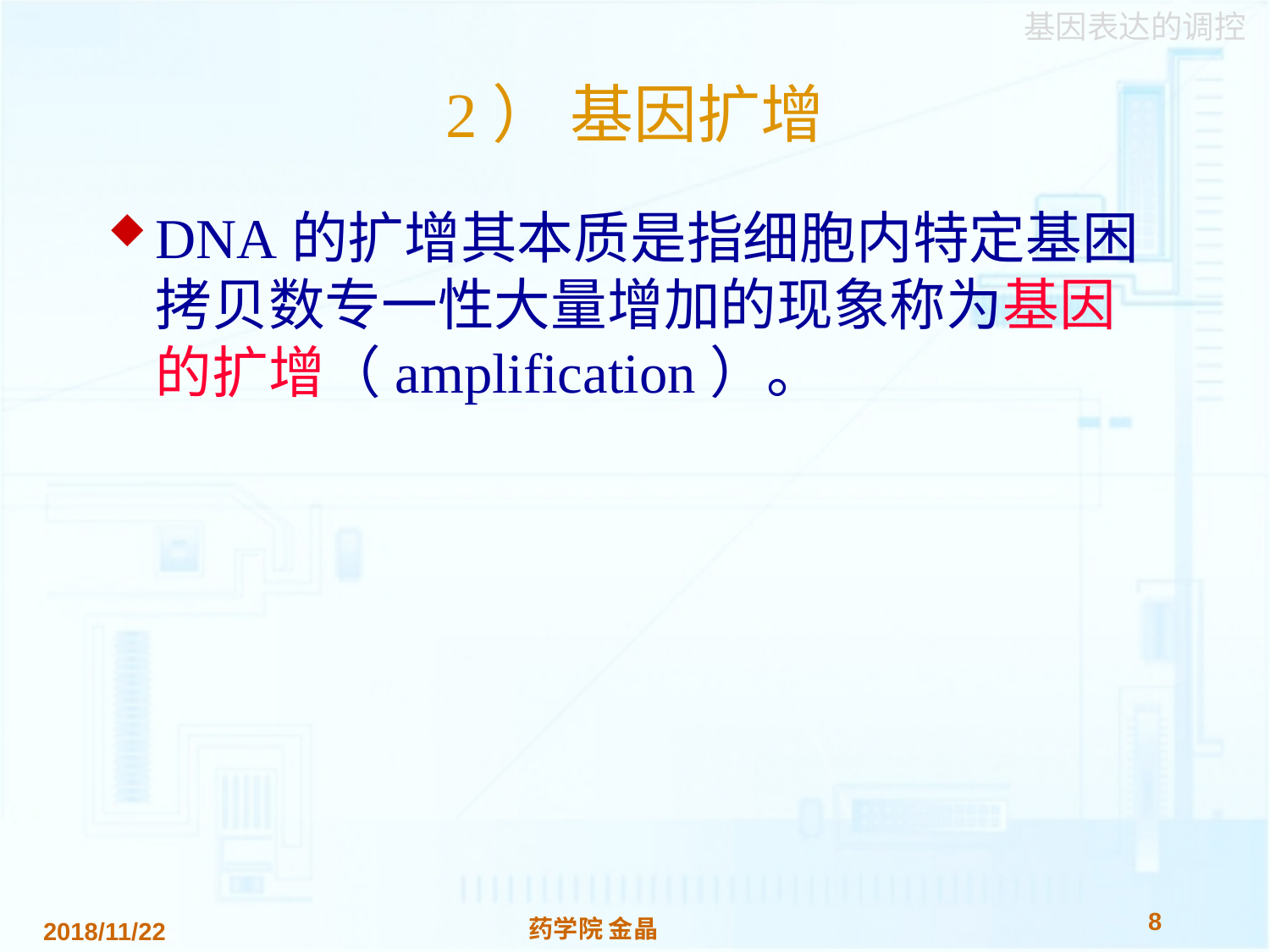

# 2） 基因扩增
DNA的扩增其本质是指细胞内特定基困拷贝数专一性大量增加的现象称为基因的扩增（amplification）。

8
药学院 金晶
2018/11/22